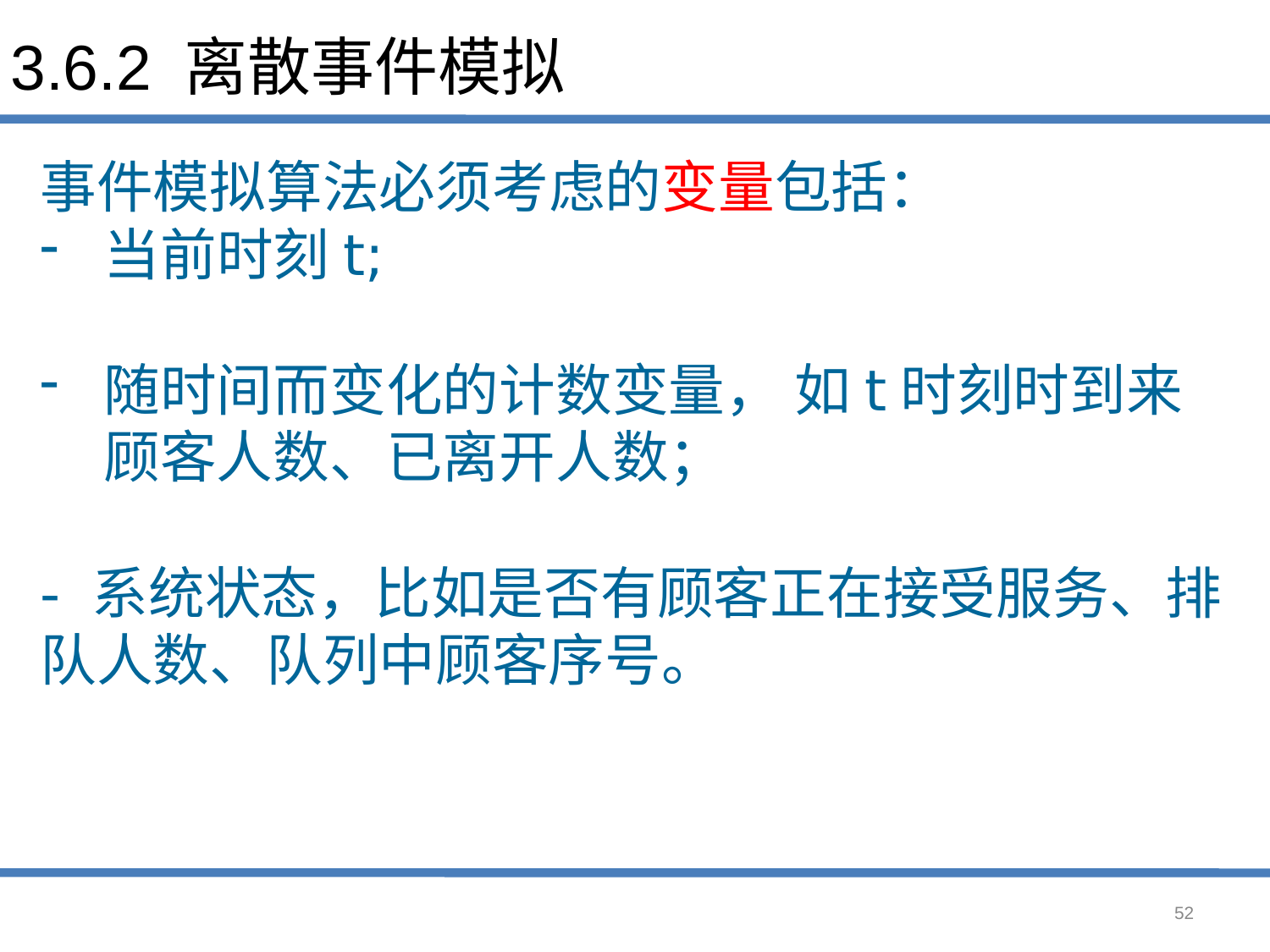

# 3.6.2 离散事件模拟
事件模拟算法必须考虑的变量包括：
当前时刻t;

随时间而变化的计数变量， 如t时刻时到来顾客人数、已离开人数；

- 系统状态，比如是否有顾客正在接受服务、排队人数、队列中顾客序号。
52